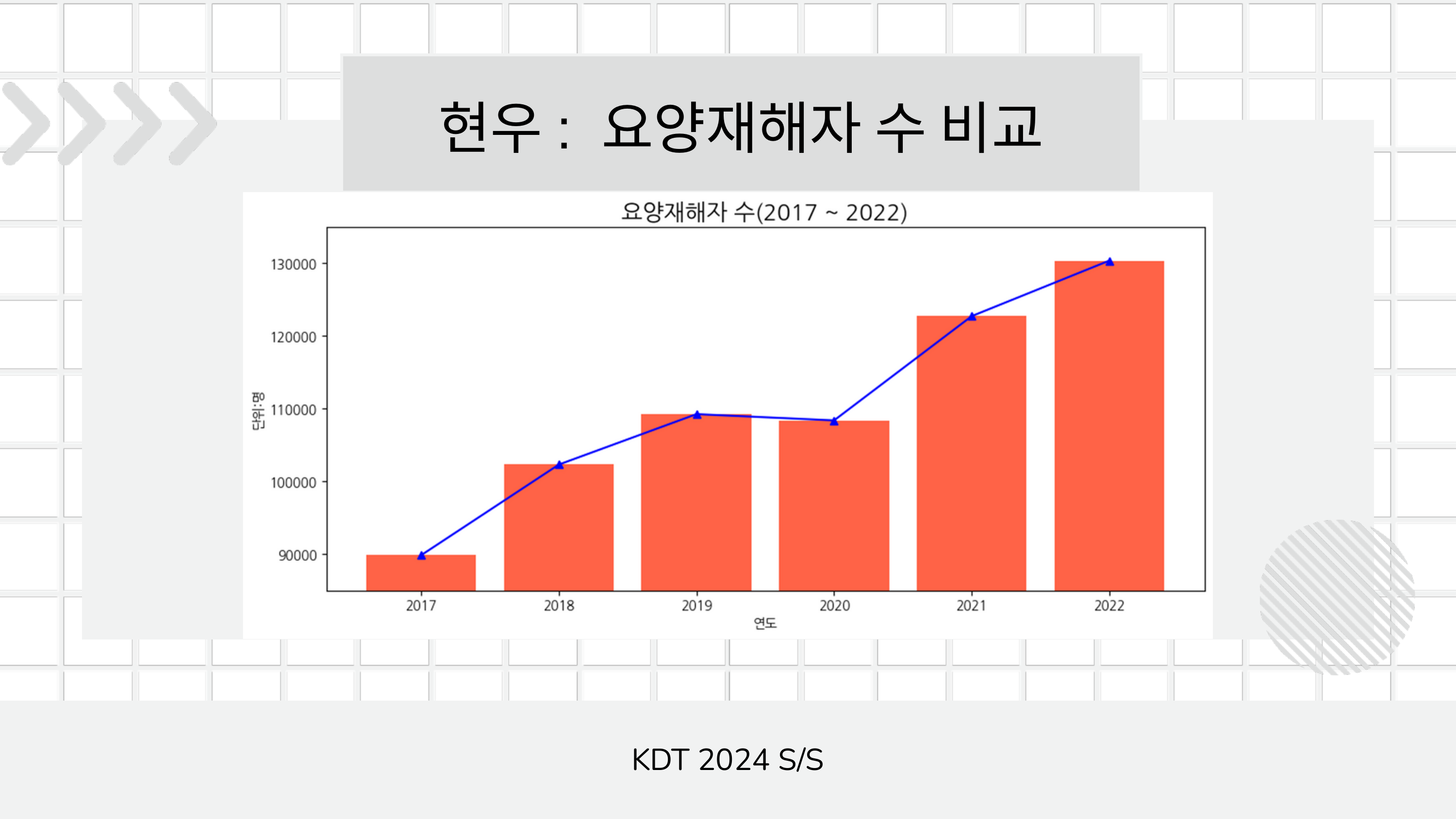

현우: 요양재해자 수 비교

KDT 2024 S/S